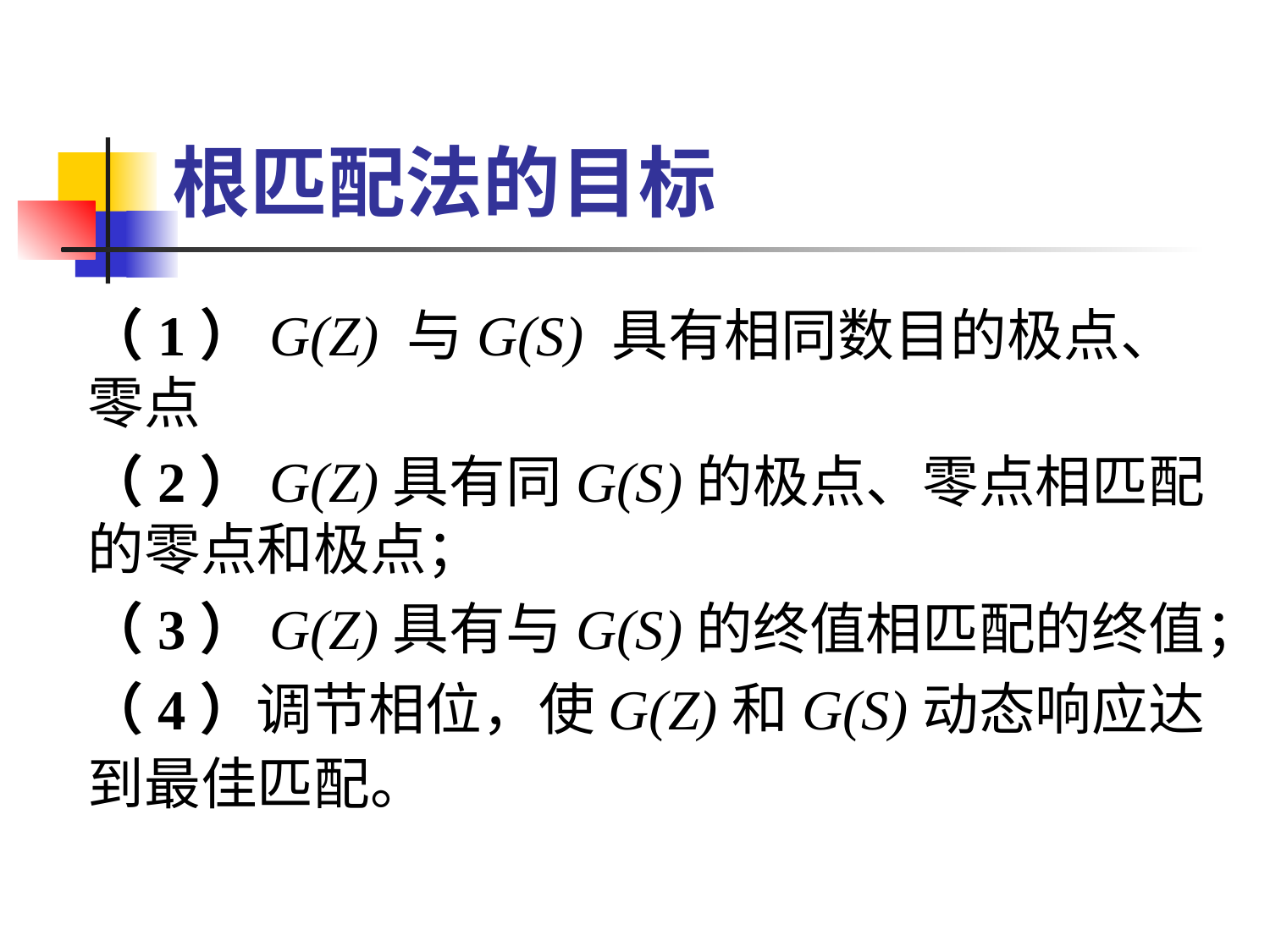

# 根匹配法的目标
（1）G(Z) 与G(S) 具有相同数目的极点、零点
（2）G(Z)具有同G(S)的极点、零点相匹配的零点和极点；
（3）G(Z)具有与G(S)的终值相匹配的终值；
（4）调节相位，使G(Z)和G(S)动态响应达到最佳匹配。